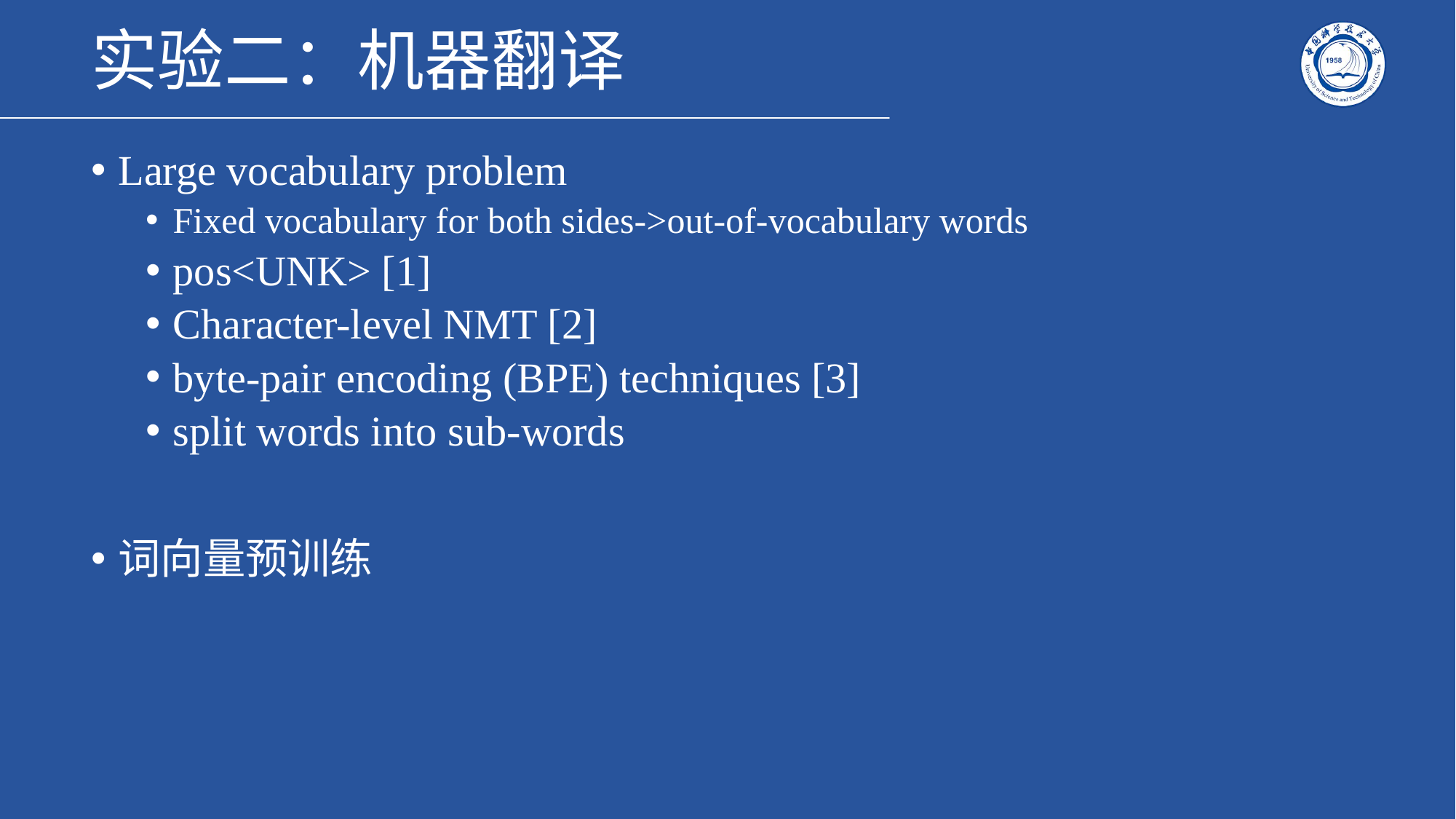

# 实验二：机器翻译
89
Large vocabulary problem
Fixed vocabulary for both sides->out-of-vocabulary words
pos<UNK> [1]
Character-level NMT [2]
byte-pair encoding (BPE) techniques [3]
split words into sub-words

词向量预训练